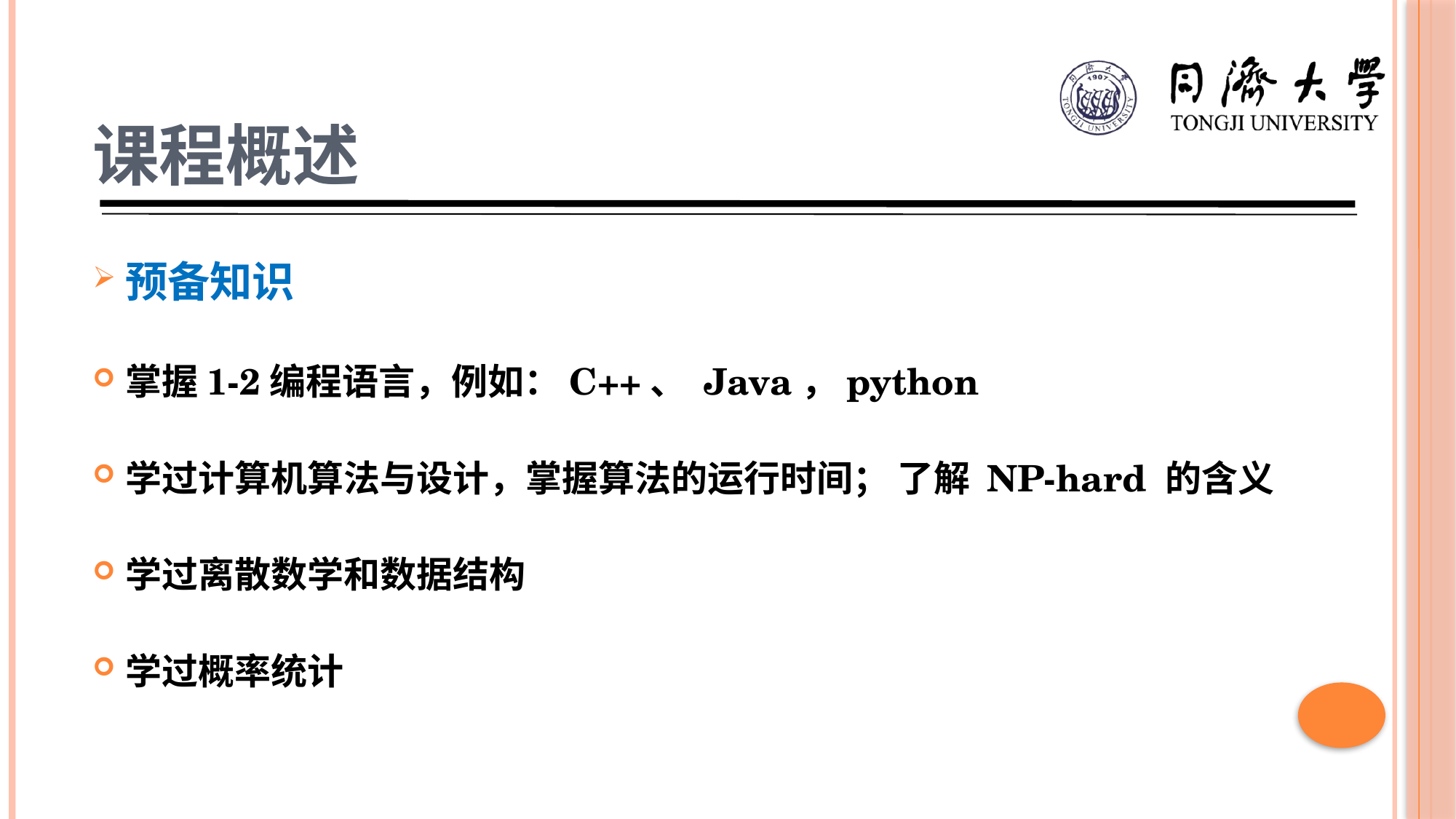

课程概述
预备知识
掌握1-2编程语言，例如：C++、 Java，python
学过计算机算法与设计，掌握算法的运行时间； 了解 NP-hard 的含义
学过离散数学和数据结构
学过概率统计